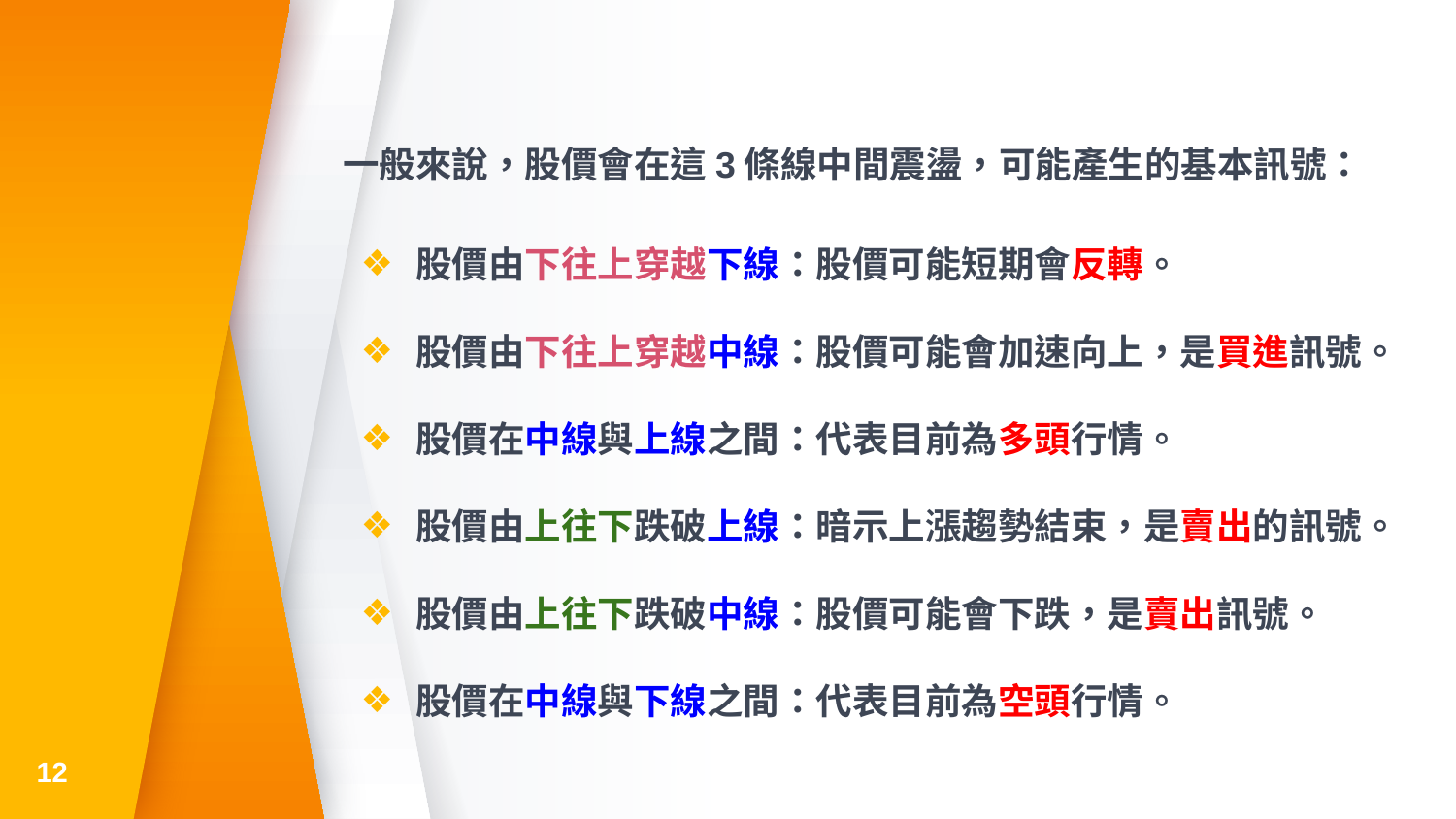

一般來說，股價會在這3條線中間震盪，可能產生的基本訊號：
股價由下往上穿越下線：股價可能短期會反轉。
股價由下往上穿越中線：股價可能會加速向上，是買進訊號。
股價在中線與上線之間：代表目前為多頭行情。
股價由上往下跌破上線：暗示上漲趨勢結束，是賣出的訊號。
股價由上往下跌破中線：股價可能會下跌，是賣出訊號。
股價在中線與下線之間：代表目前為空頭行情。

12